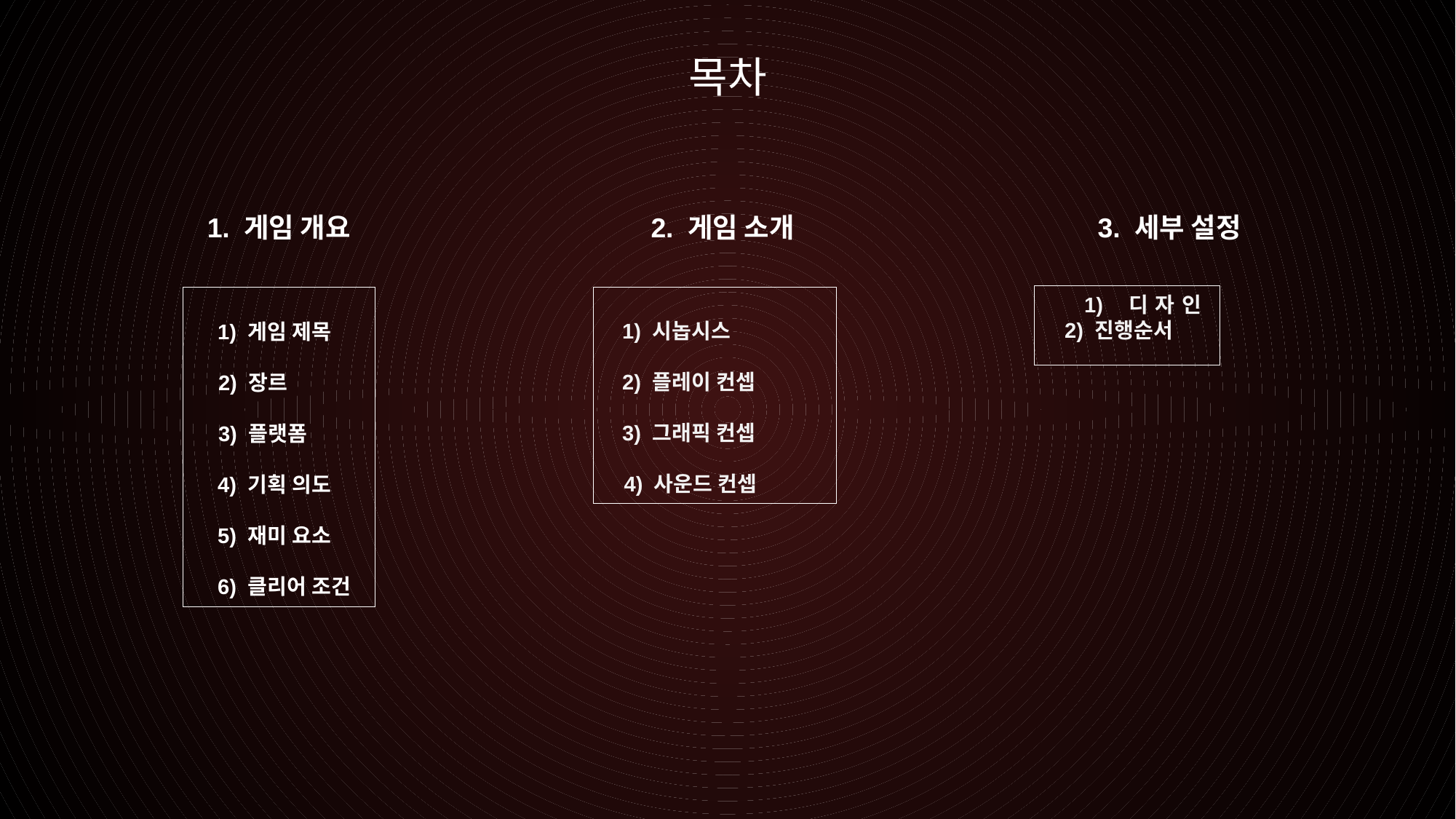

목차
1. 게임 개요

2. 게임 소개

3. 세부 설정

   1) 디자인
   2) 진행순서
   1) 시놉시스
   2) 플레이 컨셉
   3) 그래픽 컨셉
   4) 사운드 컨셉
    1) 게임 제목
    2) 장르
    3) 플랫폼
    4) 기획 의도
    5) 재미 요소
    6) 클리어 조건